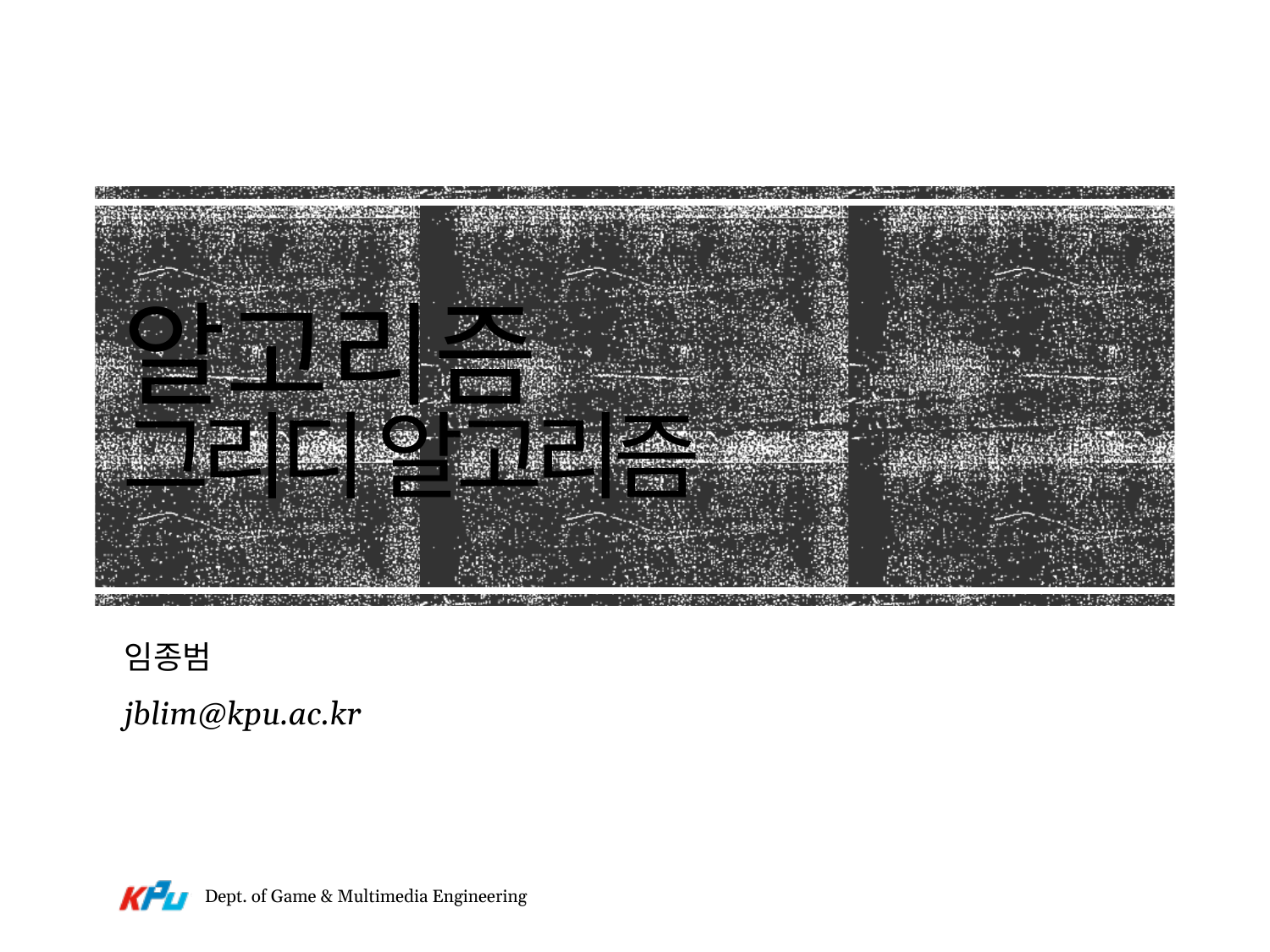

# 알고리즘 그리디 알고리즘
임종범
jblim@kpu.ac.kr
Dept. of Game & Multimedia Engineering